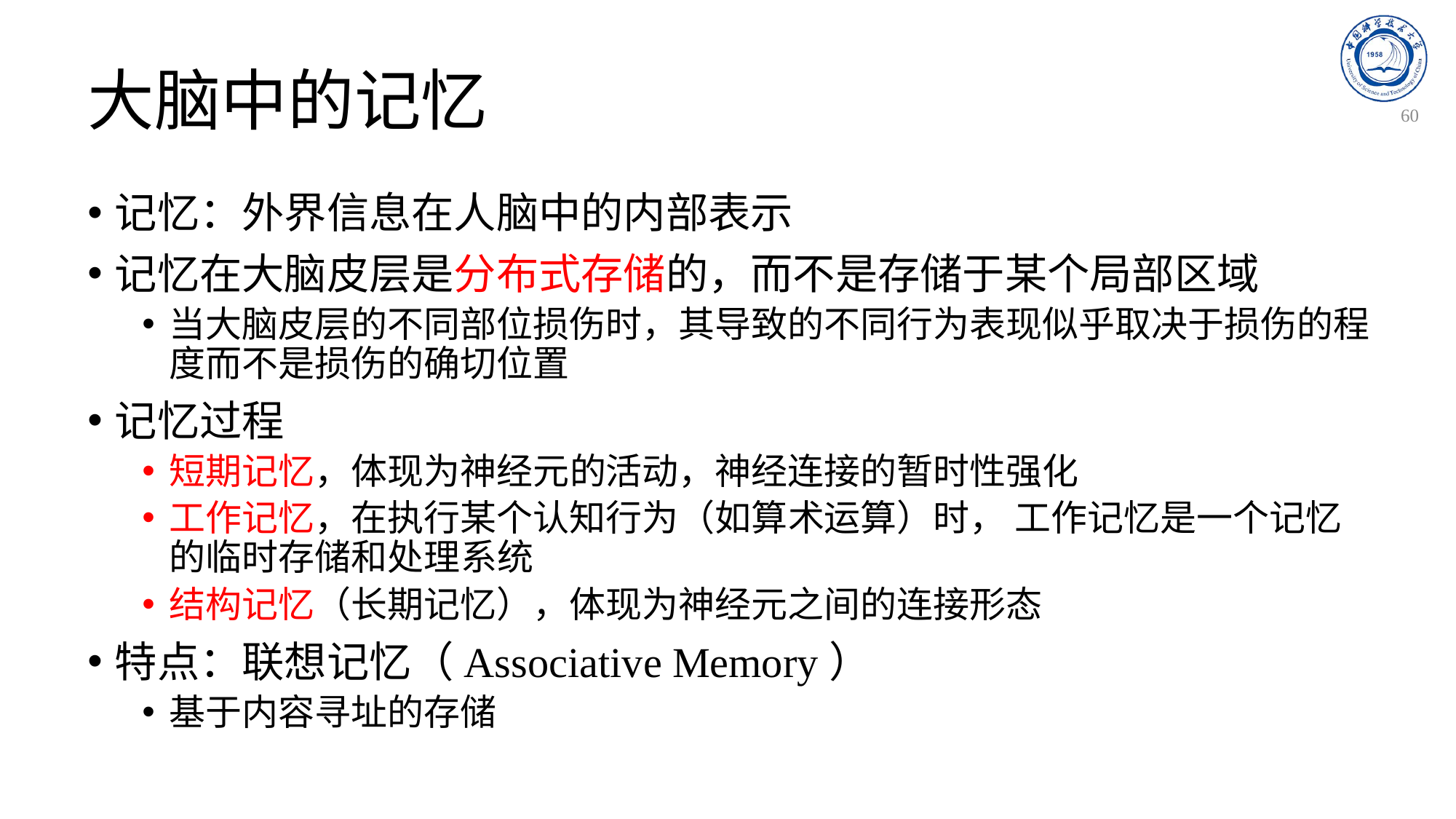

# 大脑中的记忆
60
记忆：外界信息在人脑中的内部表示
记忆在大脑皮层是分布式存储的，而不是存储于某个局部区域
当大脑皮层的不同部位损伤时，其导致的不同行为表现似乎取决于损伤的程度而不是损伤的确切位置
记忆过程
短期记忆，体现为神经元的活动，神经连接的暂时性强化
工作记忆，在执行某个认知行为（如算术运算）时， 工作记忆是一个记忆的临时存储和处理系统
结构记忆（长期记忆），体现为神经元之间的连接形态
特点：联想记忆（Associative Memory）
基于内容寻址的存储